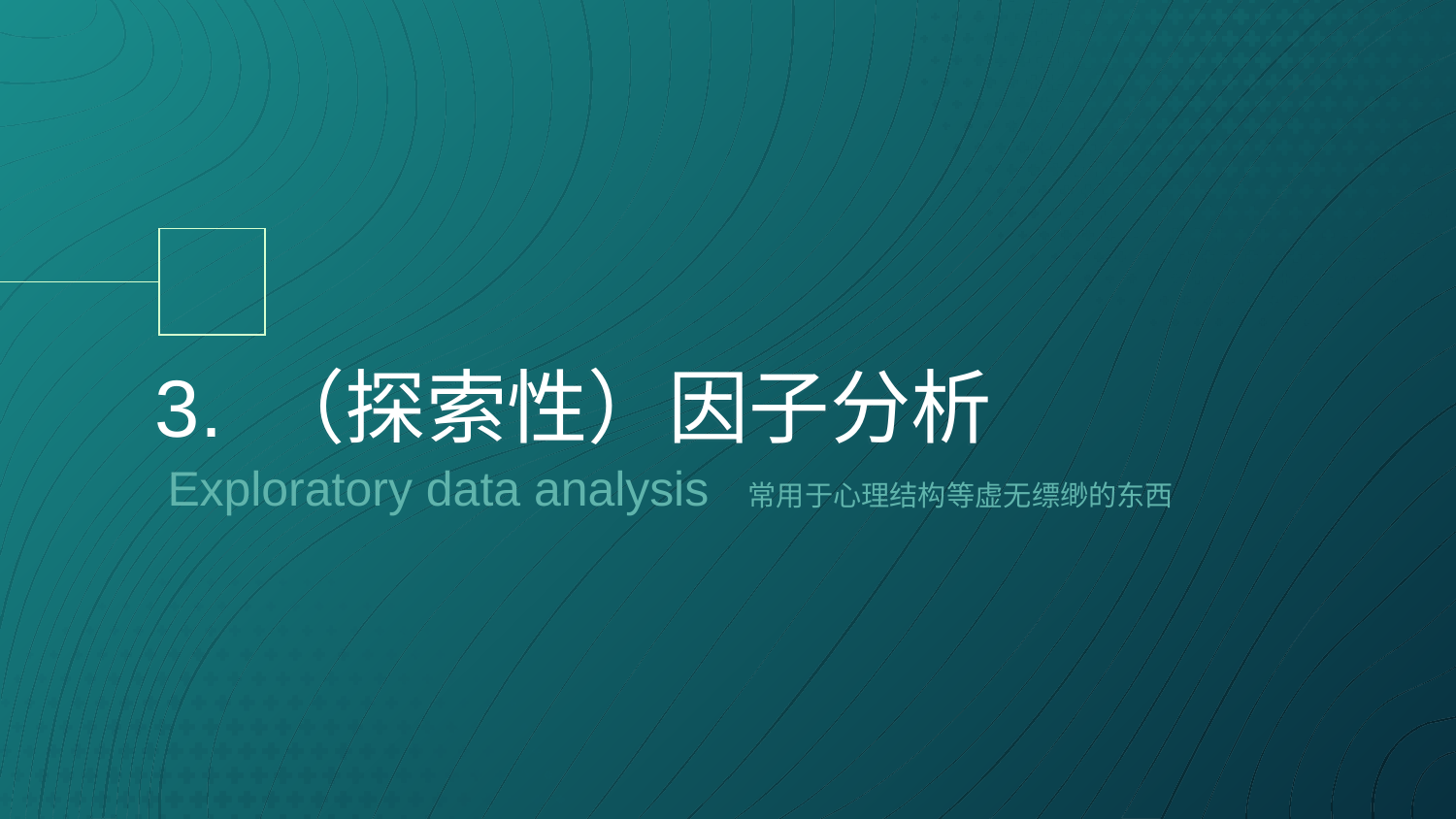

# 3. （探索性）因子分析
Exploratory data analysis  常用于心理结构等虚无缥缈的东西